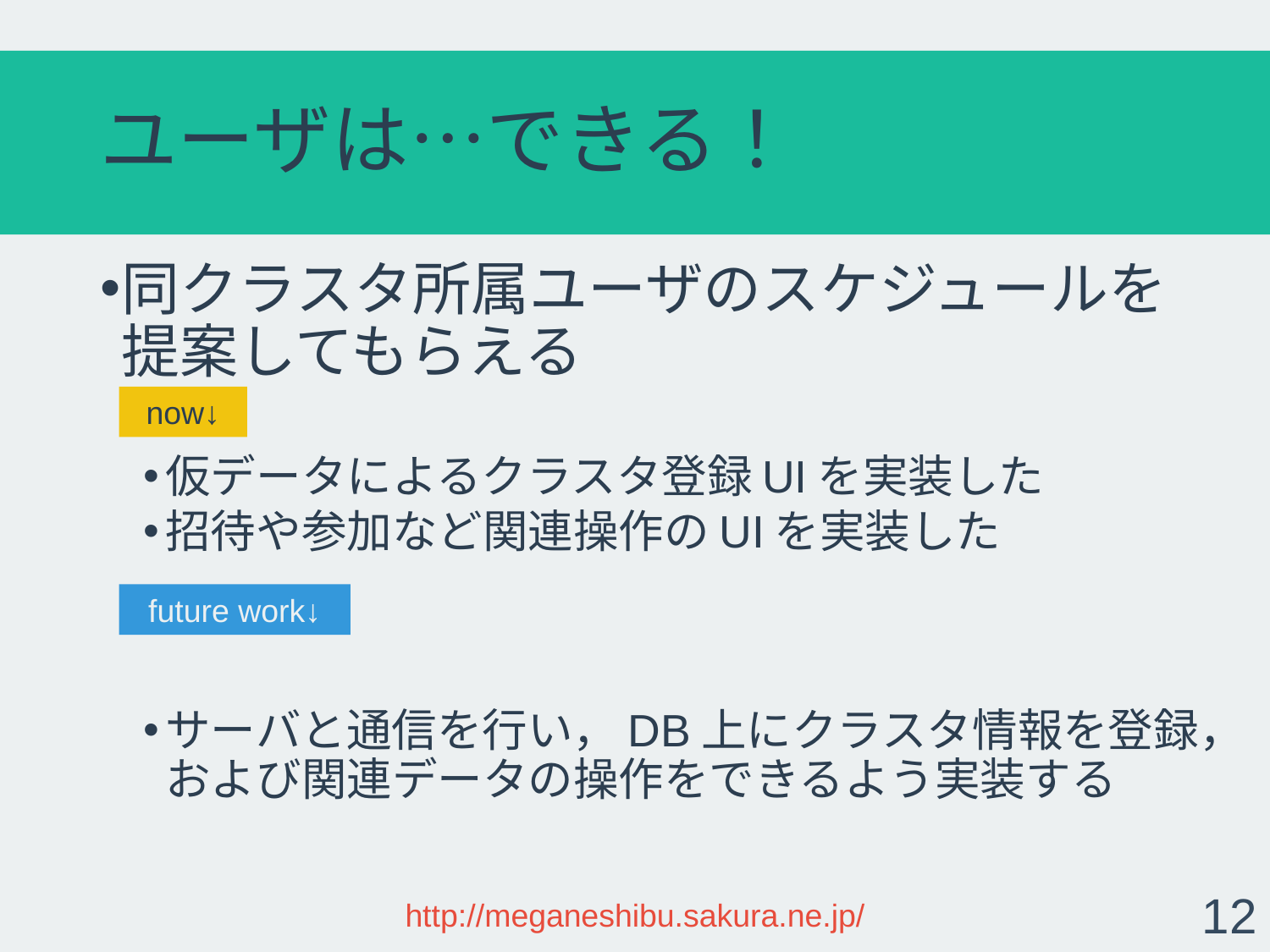

# ユーザは…できる！
同クラスタ所属ユーザのスケジュールを提案してもらえる

仮データによるクラスタ登録UIを実装した
招待や参加など関連操作のUIを実装した

サーバと通信を行い，DB上にクラスタ情報を登録，および関連データの操作をできるよう実装する
now↓
future work↓
http://meganeshibu.sakura.ne.jp/
12